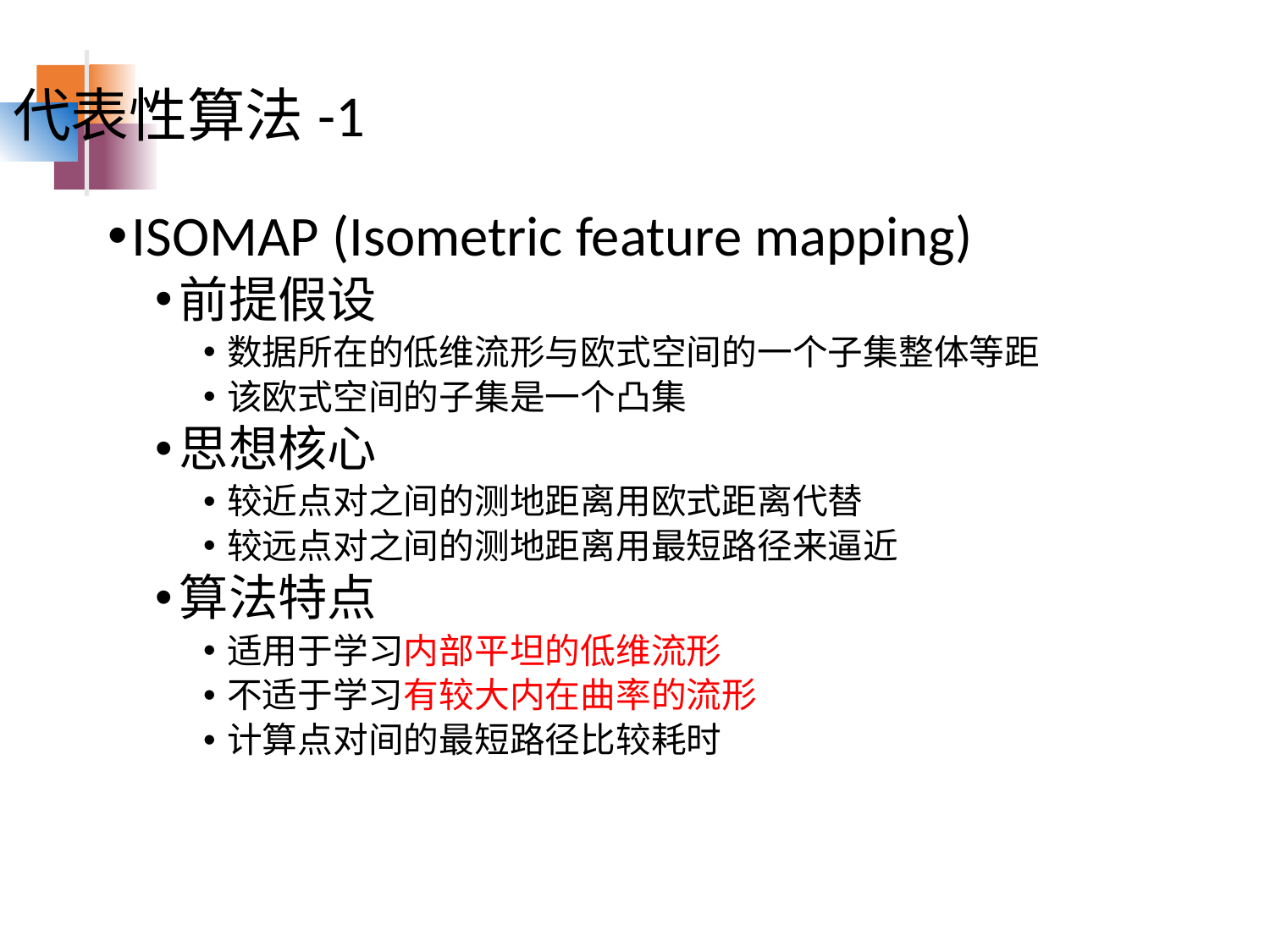

代表性算法-1
ISOMAP (Isometric feature mapping)
前提假设
数据所在的低维流形与欧式空间的一个子集整体等距
该欧式空间的子集是一个凸集
思想核心
较近点对之间的测地距离用欧式距离代替
较远点对之间的测地距离用最短路径来逼近
算法特点
适用于学习内部平坦的低维流形
不适于学习有较大内在曲率的流形
计算点对间的最短路径比较耗时
49